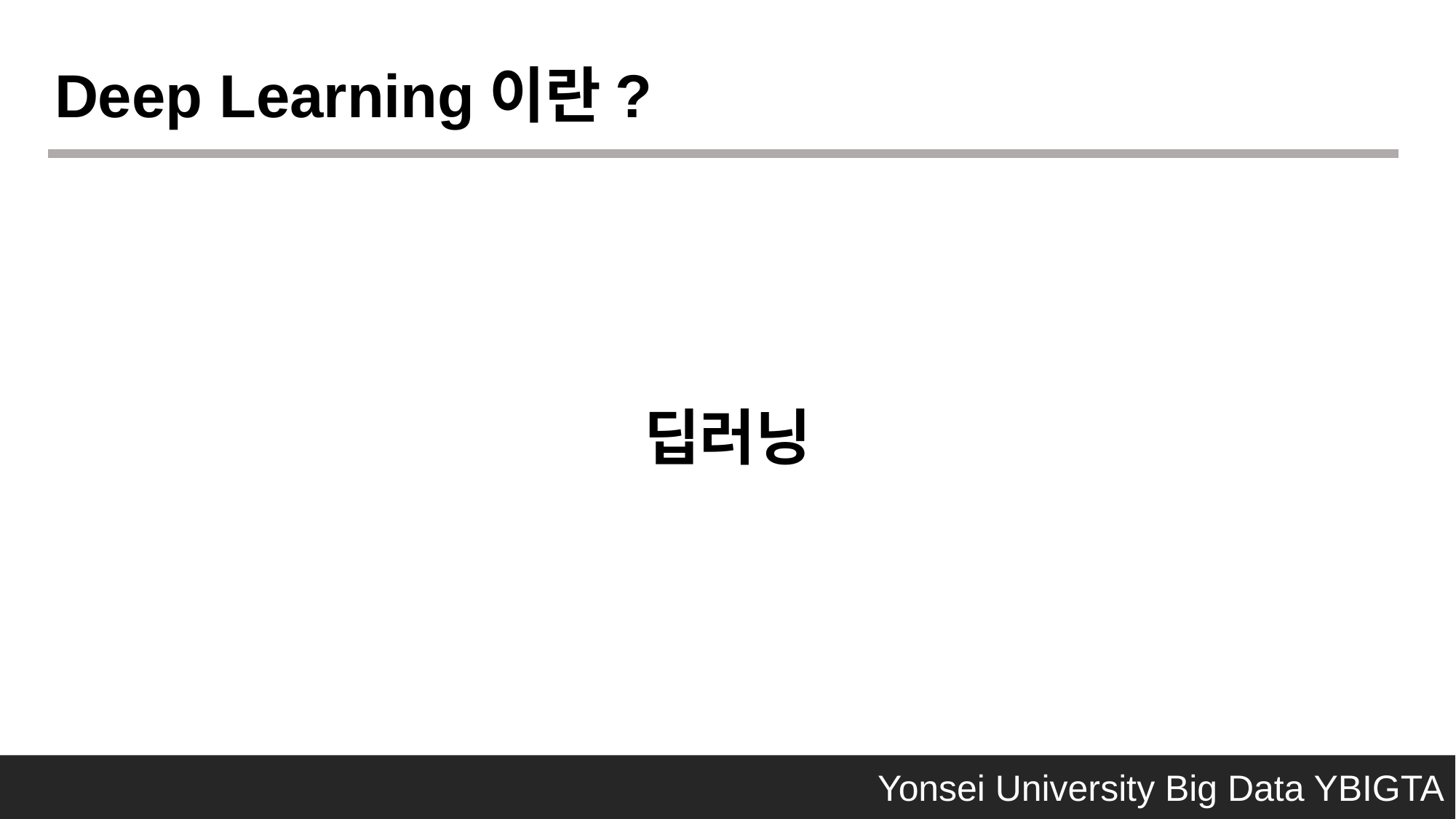

Deep Learning이란?
딥러닝

 Yonsei University Big Data YBIGTA